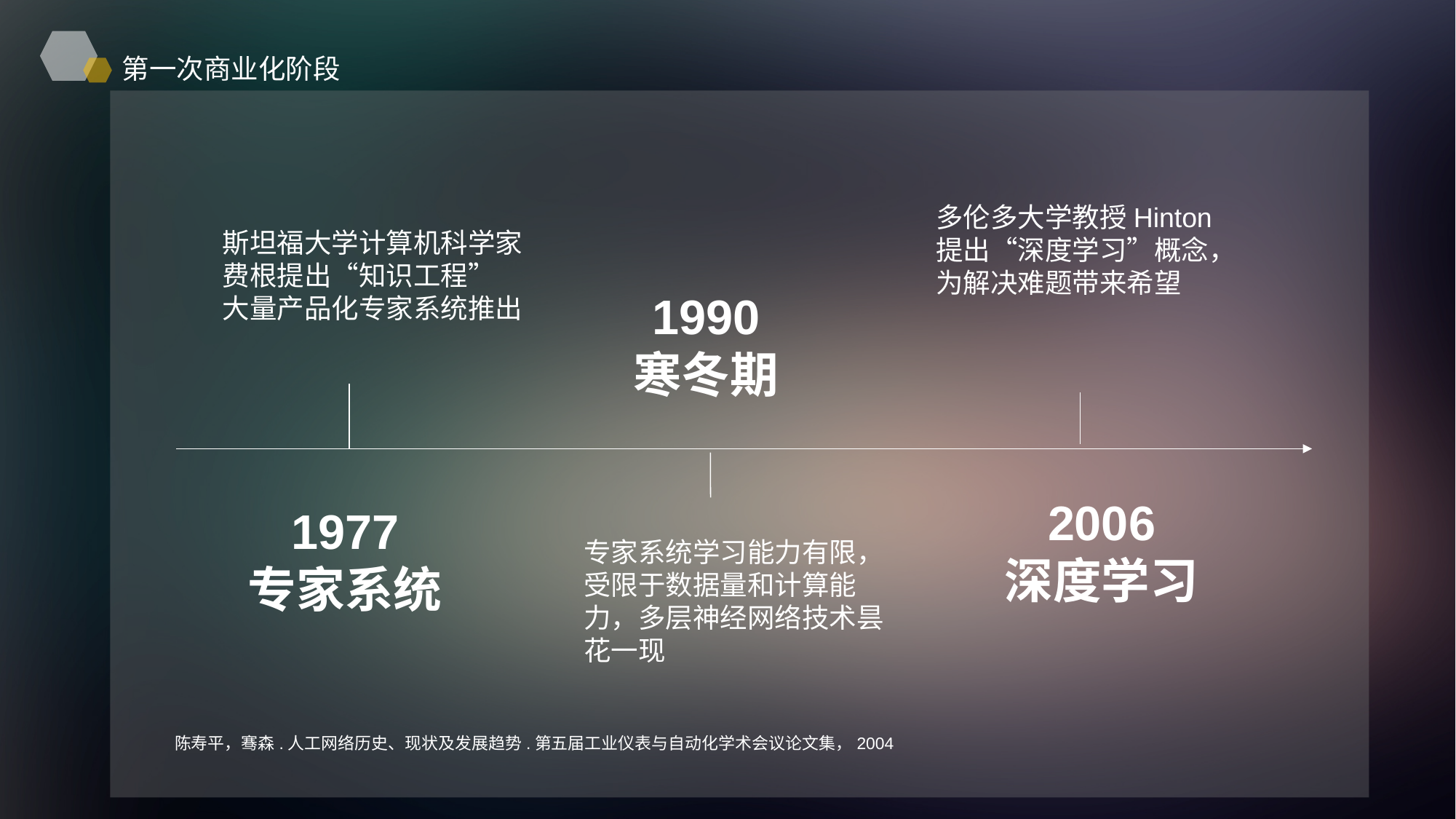

第一次商业化阶段

多伦多大学教授Hinton提出“深度学习”概念，为解决难题带来希望
斯坦福大学计算机科学家费根提出“知识工程”
大量产品化专家系统推出
1990
寒冬期
2006
深度学习
1977
专家系统
专家系统学习能力有限，受限于数据量和计算能力，多层神经网络技术昙花一现
陈寿平，骞森.人工网络历史、现状及发展趋势.第五届工业仪表与自动化学术会议论文集，2004